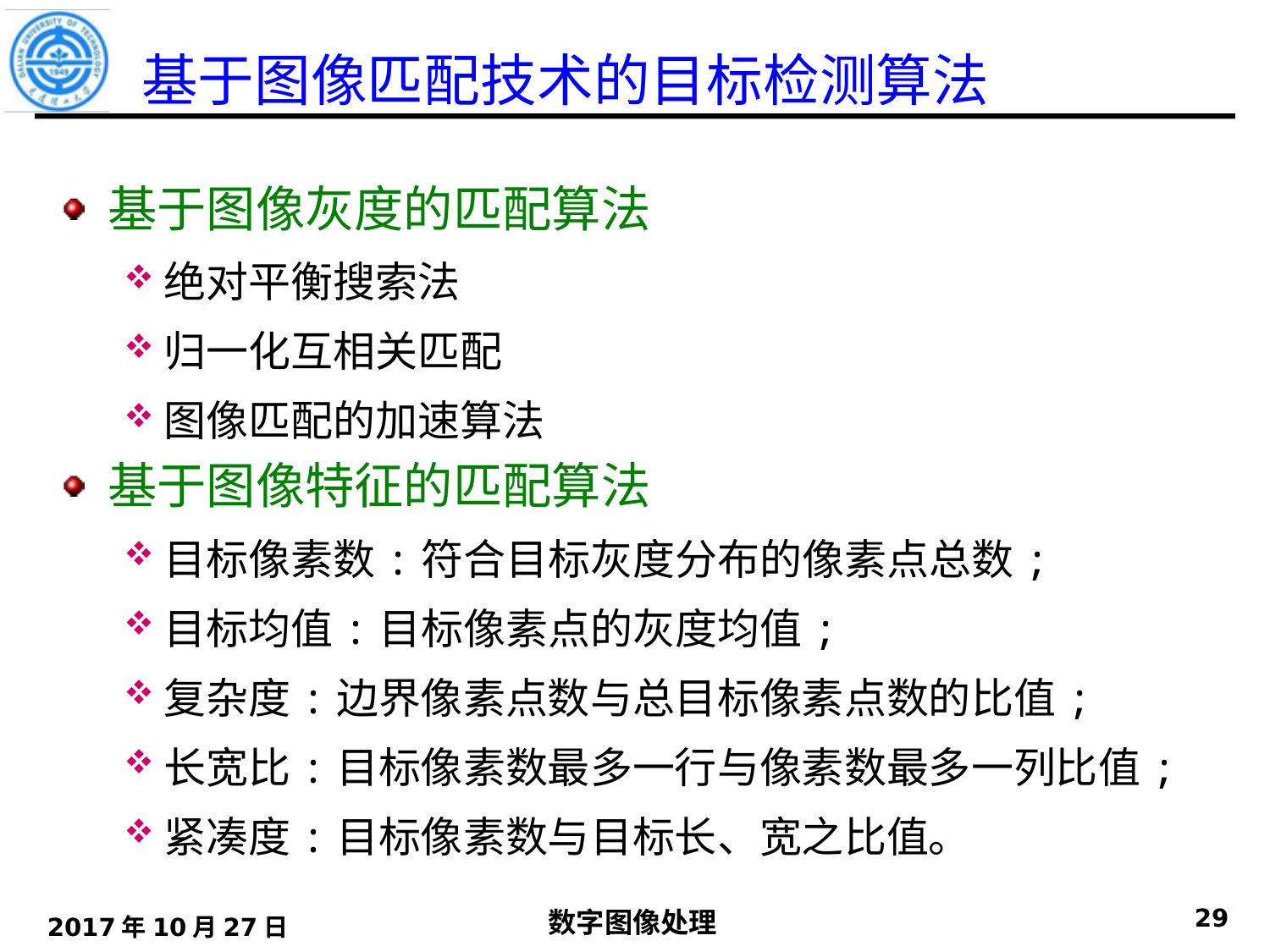

# 基于图像匹配技术的目标检测算法
基于图像灰度的匹配算法
绝对平衡搜索法
归一化互相关匹配
图像匹配的加速算法
基于图像特征的匹配算法
目标像素数:符合目标灰度分布的像素点总数;
目标均值:目标像素点的灰度均值;
复杂度:边界像素点数与总目标像素点数的比值;
长宽比:目标像素数最多一行与像素数最多一列比值;
紧凑度:目标像素数与目标长、宽之比值。